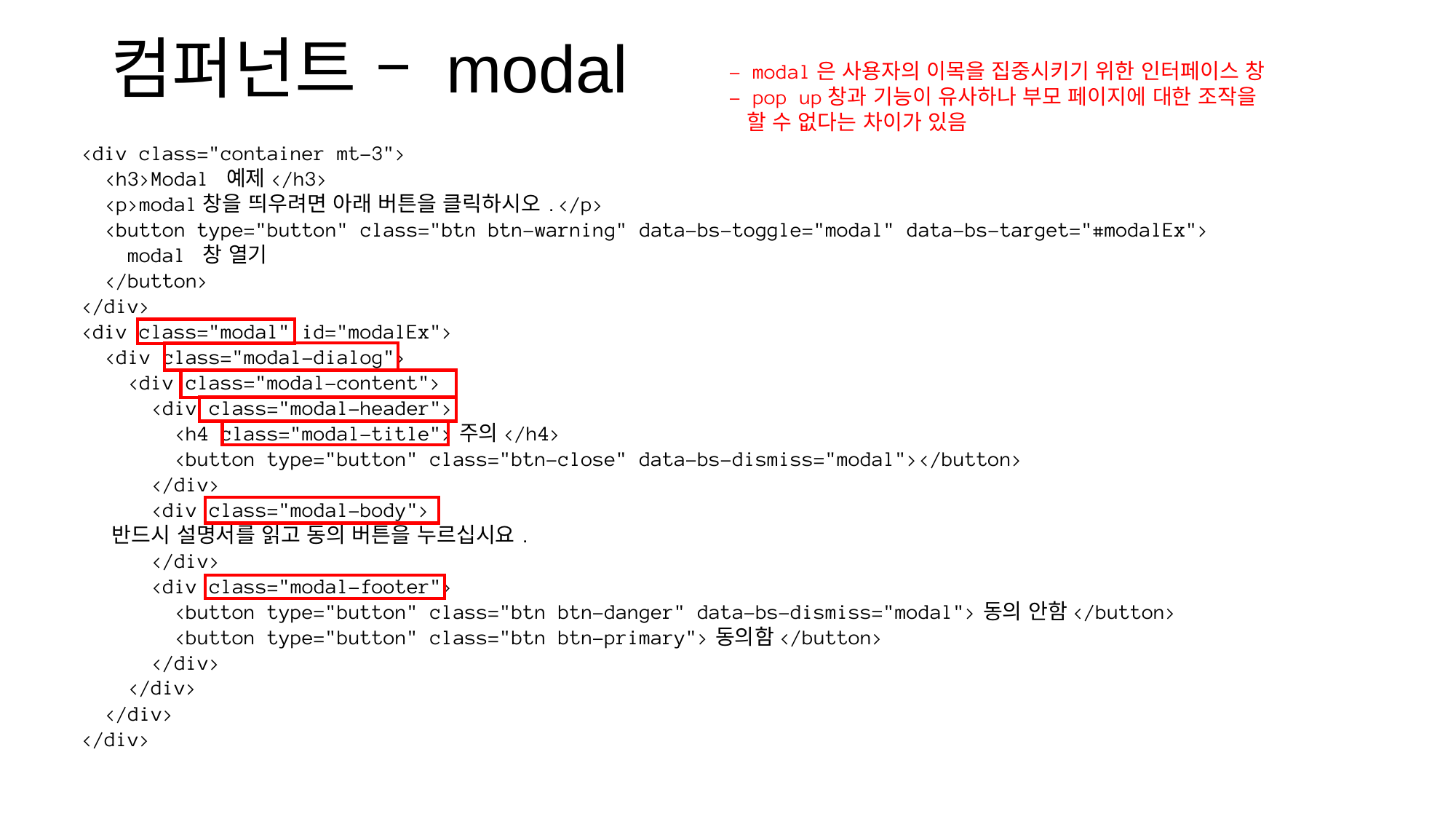

# 컴퍼넌트 – modal
- modal은 사용자의 이목을 집중시키기 위한 인터페이스 창
- pop up창과 기능이 유사하나 부모 페이지에 대한 조작을
  할 수 없다는 차이가 있음
    <div class="container mt-3">
      <h3>Modal 예제</h3>
      <p>modal창을 띄우려면 아래 버튼을 클릭하시오.</p>
      <button type="button" class="btn btn-warning" data-bs-toggle="modal" data-bs-target="#modalEx">
        modal 창 열기
      </button>
    </div>
    <div class="modal" id="modalEx">
      <div class="modal-dialog">
        <div class="modal-content">
          <div class="modal-header">
            <h4 class="modal-title">주의</h4>
            <button type="button" class="btn-close" data-bs-dismiss="modal"></button>
          </div>
          <div class="modal-body">
            반드시 설명서를 읽고 동의 버튼을 누르십시요.
          </div>
          <div class="modal-footer">
            <button type="button" class="btn btn-danger" data-bs-dismiss="modal">동의 안함</button>
            <button type="button" class="btn btn-primary">동의함</button>
          </div>
        </div>
      </div>
    </div>